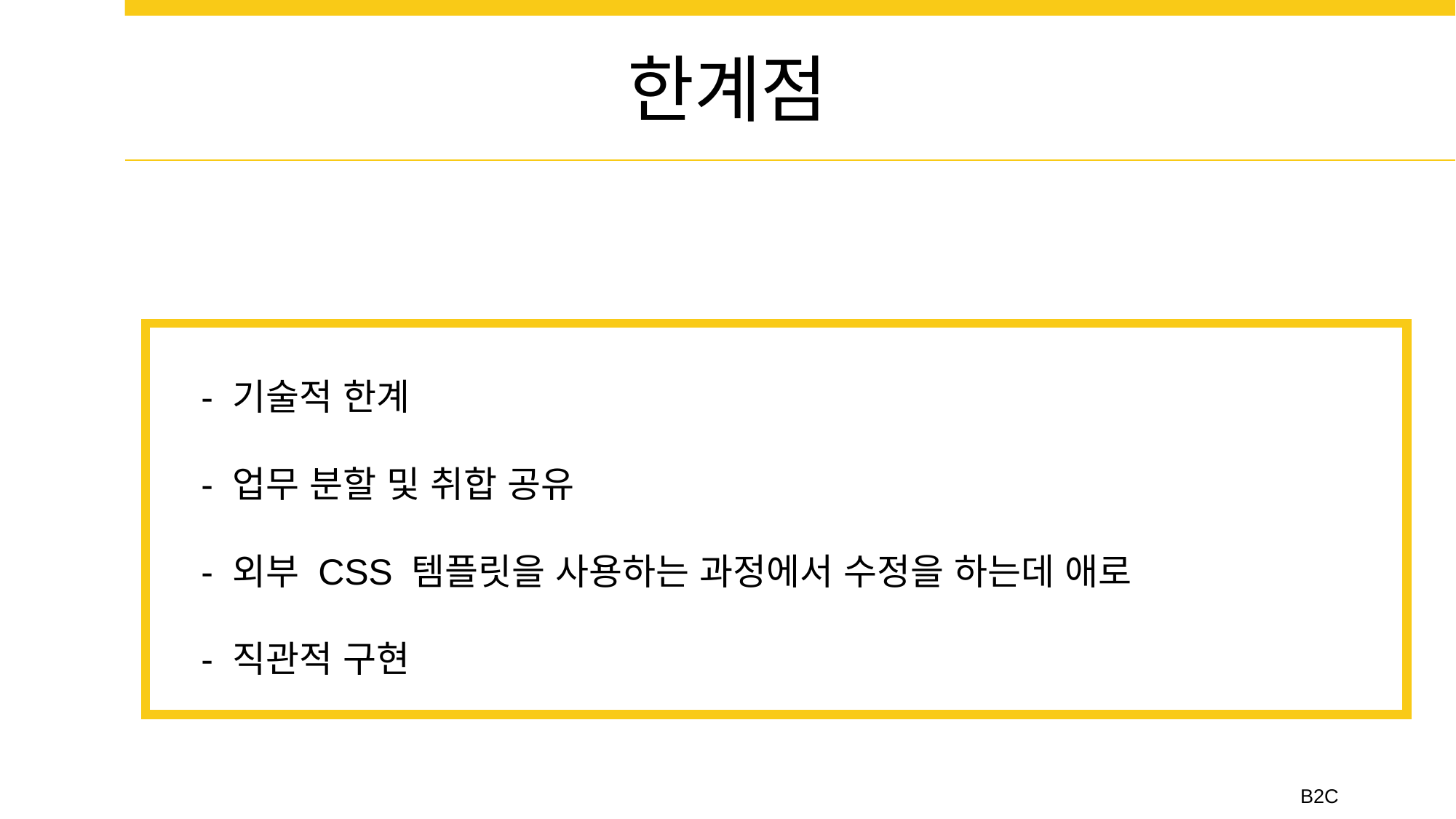

한계점

- 기술적 한계

- 업무 분할 및 취합 공유

- 외부 CSS 템플릿을 사용하는 과정에서 수정을 하는데 애로

- 직관적 구현
B2C